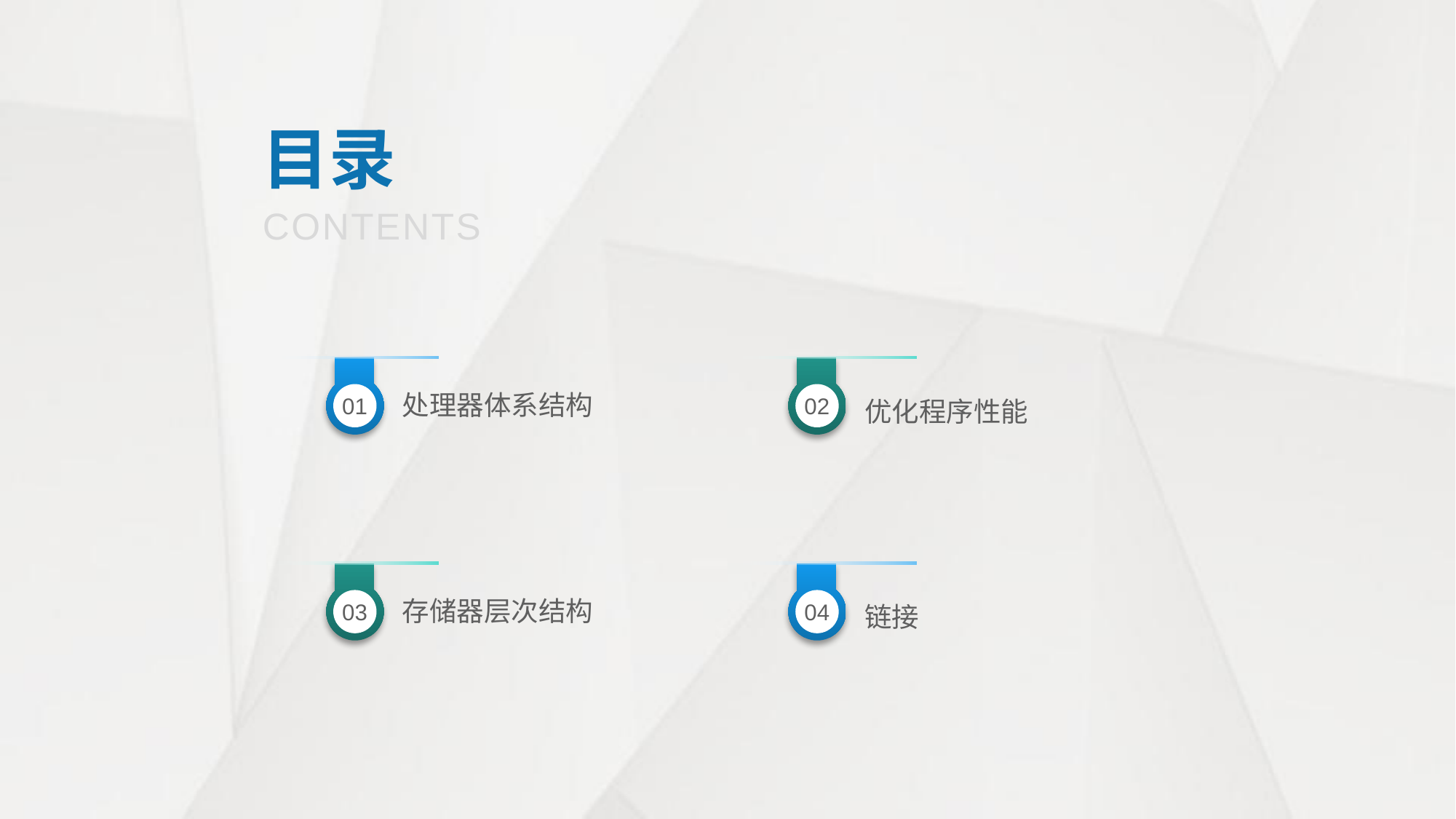

目录
CONTENTS

处理器体系结构
优化程序性能
01
02

存储器层次结构
链接
03
04